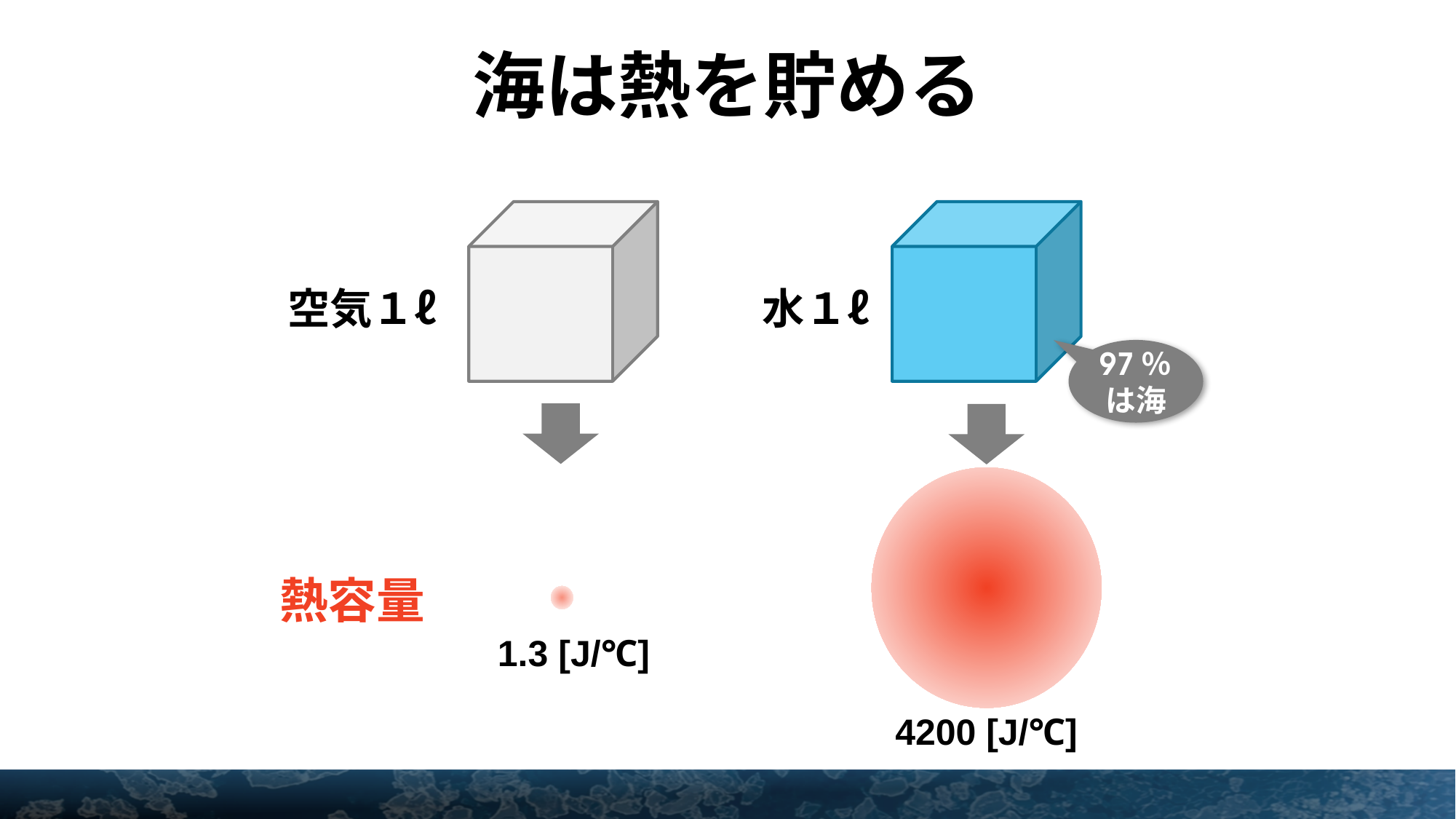

海は熱を貯める

空気１ℓ
水１ℓ
97％は海

熱容量

1.3 [J/℃]
4200 [J/℃]